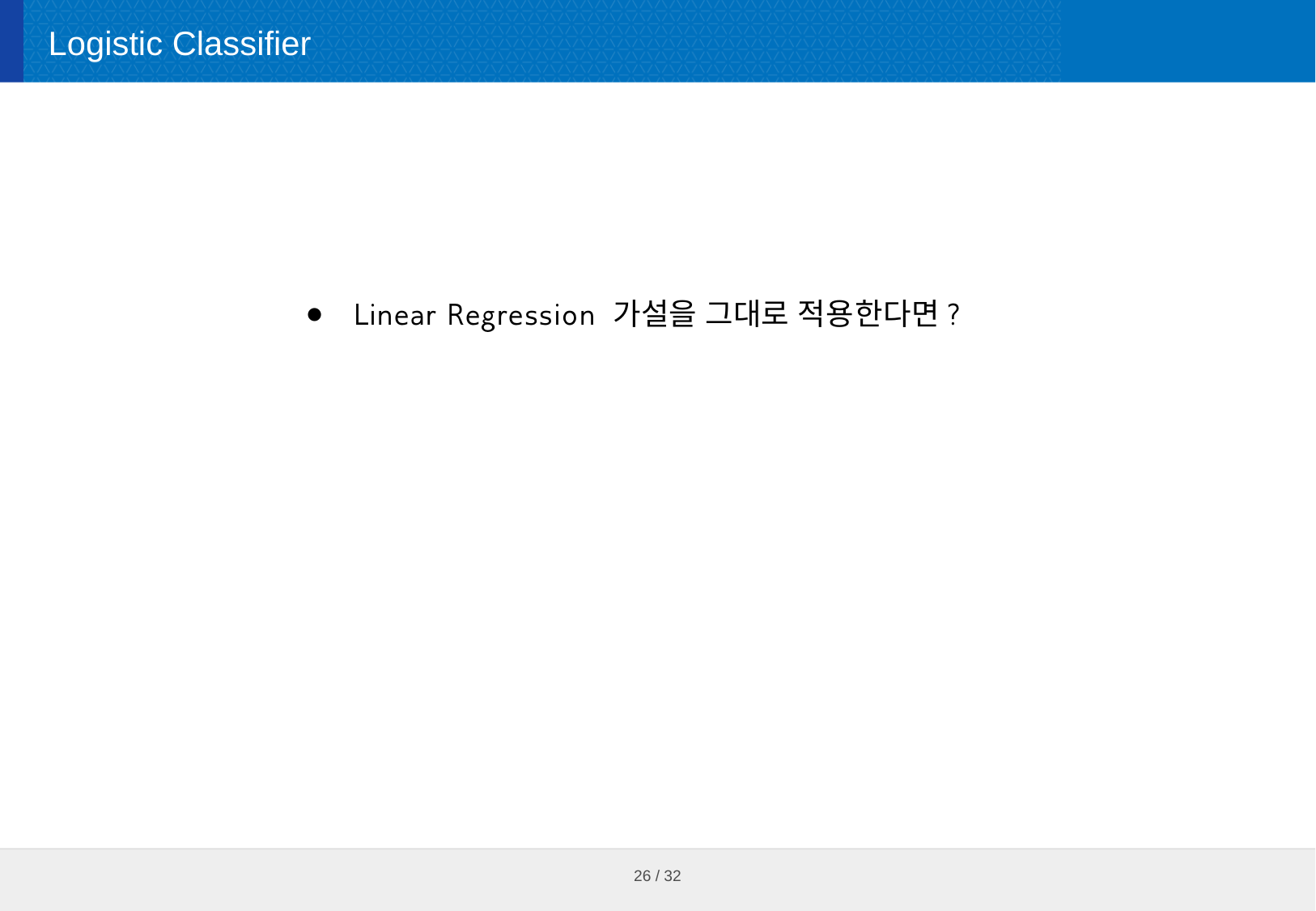

# Logistic Classifier
Linear Regression 가설을 그대로 적용한다면?